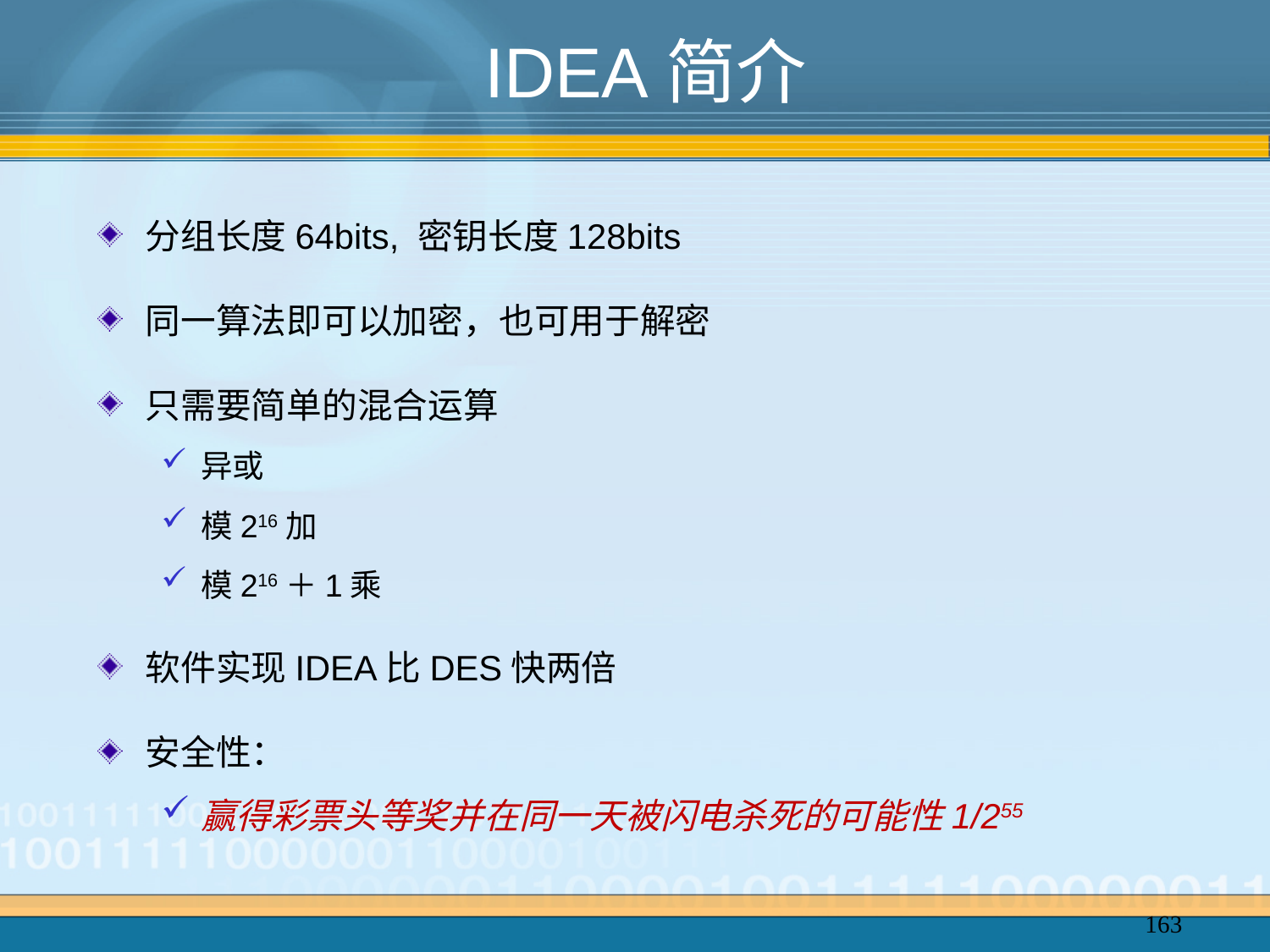

IDEA简介
分组长度64bits, 密钥长度128bits
同一算法即可以加密，也可用于解密
只需要简单的混合运算
异或
模216加
模216＋1乘
软件实现IDEA比DES快两倍
安全性：
赢得彩票头等奖并在同一天被闪电杀死的可能性1/255
163